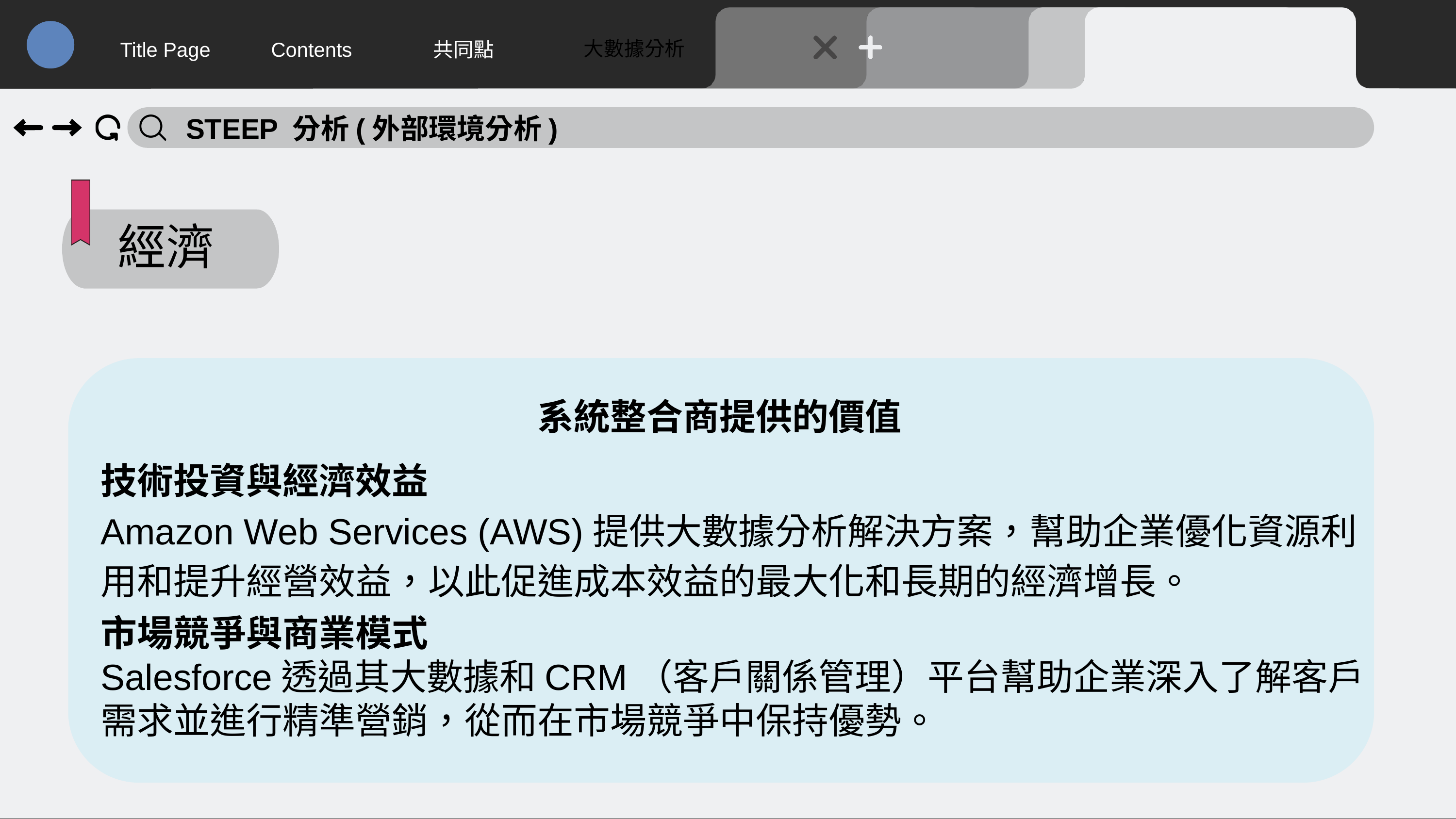

大數據分析
Title Page
Contents
共同點

STEEP 分析(外部環境分析)

經濟

系統整合商提供的價值
技術投資與經濟效益
Amazon Web Services (AWS)提供大數據分析解決方案，幫助企業優化資源利用和提升經營效益，以此促進成本效益的最大化和長期的經濟增長。
市場競爭與商業模式
Salesforce透過其大數據和CRM（客戶關係管理）平台幫助企業深入了解客戶需求並進行精準營銷，從而在市場競爭中保持優勢。
16